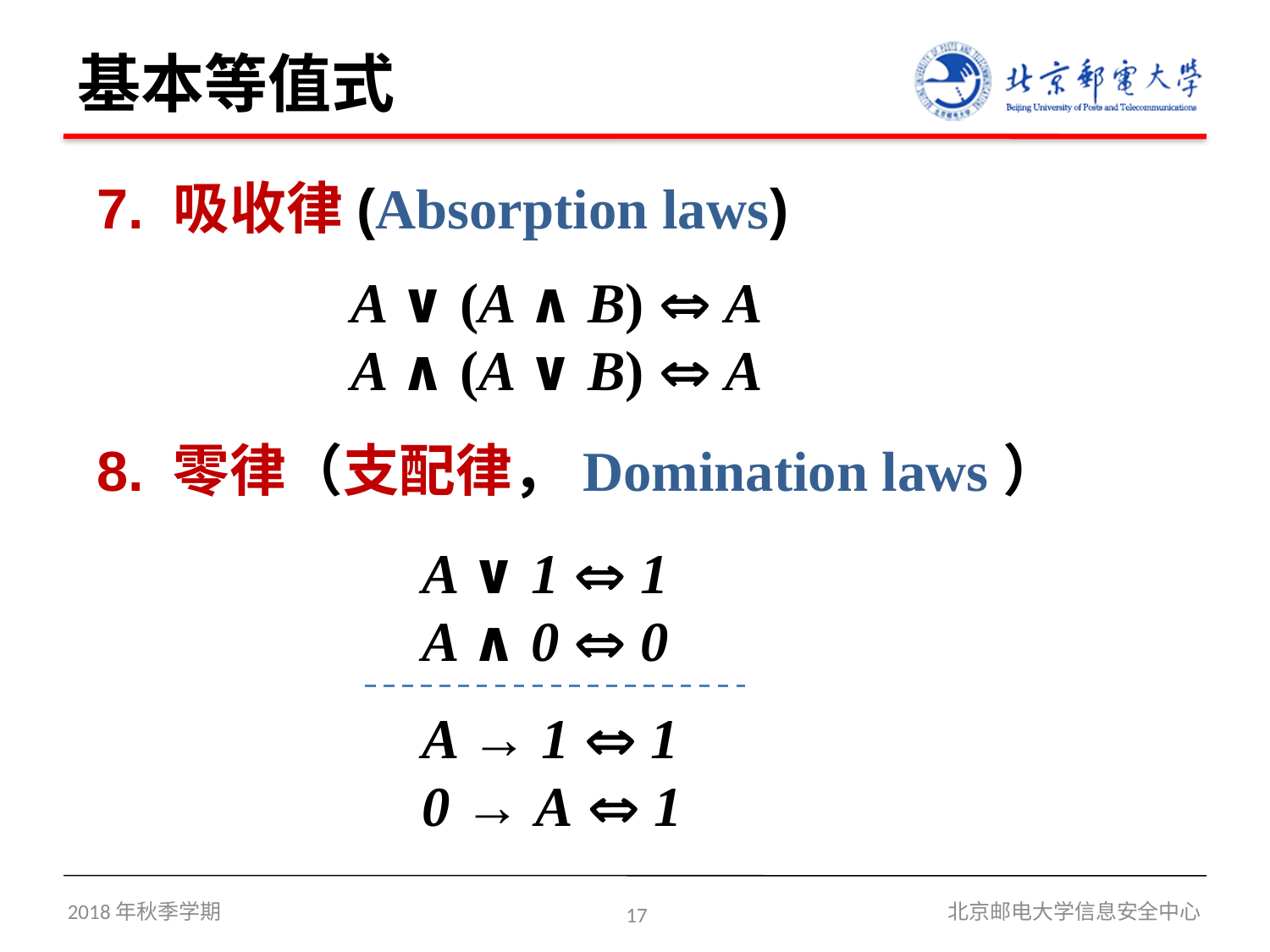

# 基本等值式
7. 吸收律(Absorption laws)
 		A ∨ (A ∧ B) ⇔ A
     		A ∧ (A ∨ B) ⇔ A

8. 零律（支配律，Domination laws）
 		     A ∨ 1 ⇔ 1
 		     A ∧ 0 ⇔ 0
 		     A → 1 ⇔ 1
 		     0 → A ⇔ 1

2018年秋季学期
17